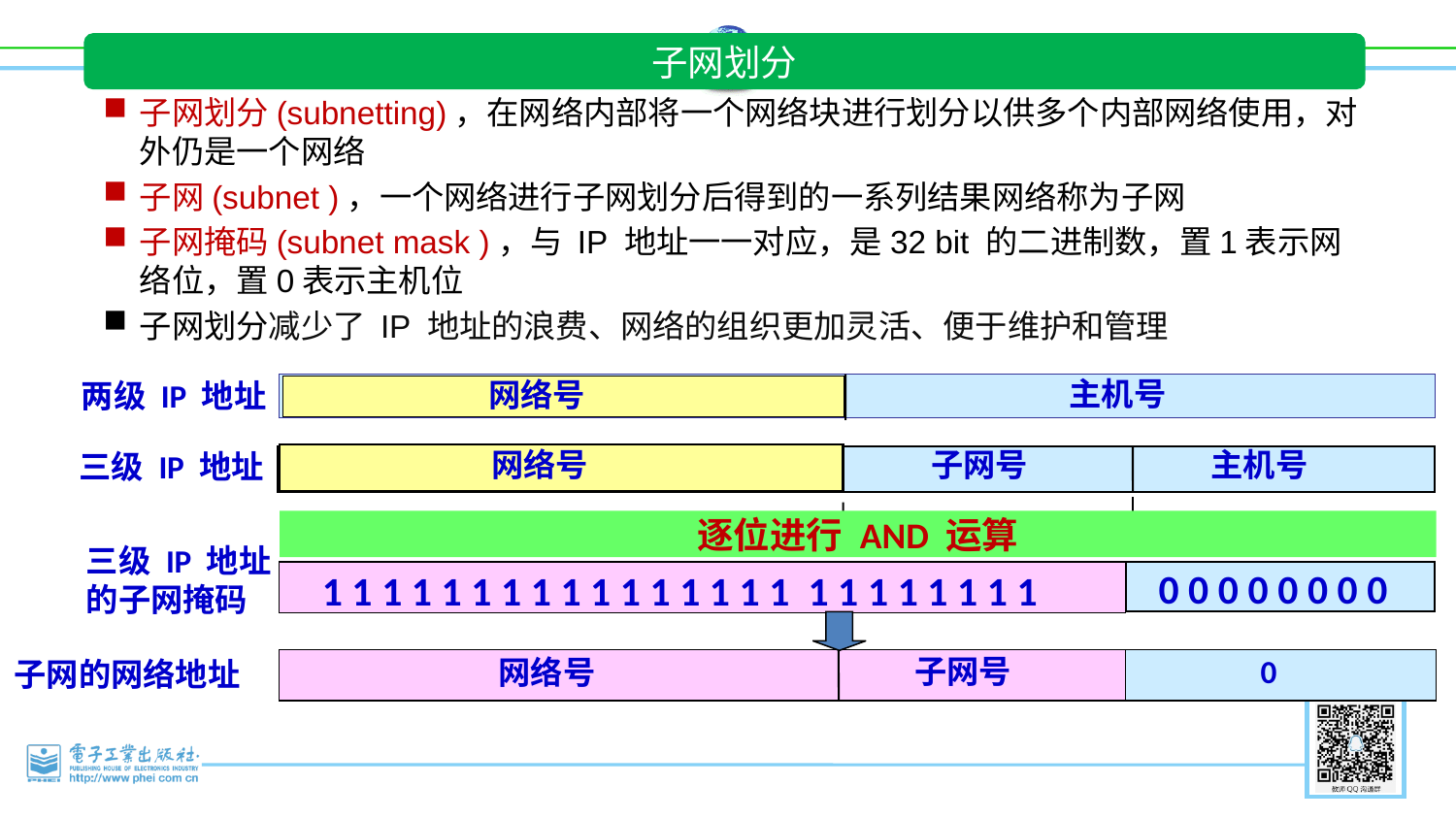

子网划分
子网划分(subnetting)，在网络内部将一个网络块进行划分以供多个内部网络使用，对外仍是一个网络
子网(subnet )，一个网络进行子网划分后得到的一系列结果网络称为子网
子网掩码(subnet mask )，与 IP 地址一一对应，是32 bit 的二进制数，置1表示网络位，置0表示主机位
子网划分减少了 IP 地址的浪费、网络的组织更加灵活、便于维护和管理
主机号
网络号

网络号
子网号
主机号

主机号
网络号
子网号
逐位进行 AND 运算

0 0 0 0 0 0 0 0
1 1 1 1 1 1 1 1 1 1 1 1 1 1 1 1  1 1 1 1 1 1 1 1

子网号
0
网络号

两级 IP 地址
三级 IP 地址
三级 IP 地址
的子网掩码
子网的网络地址